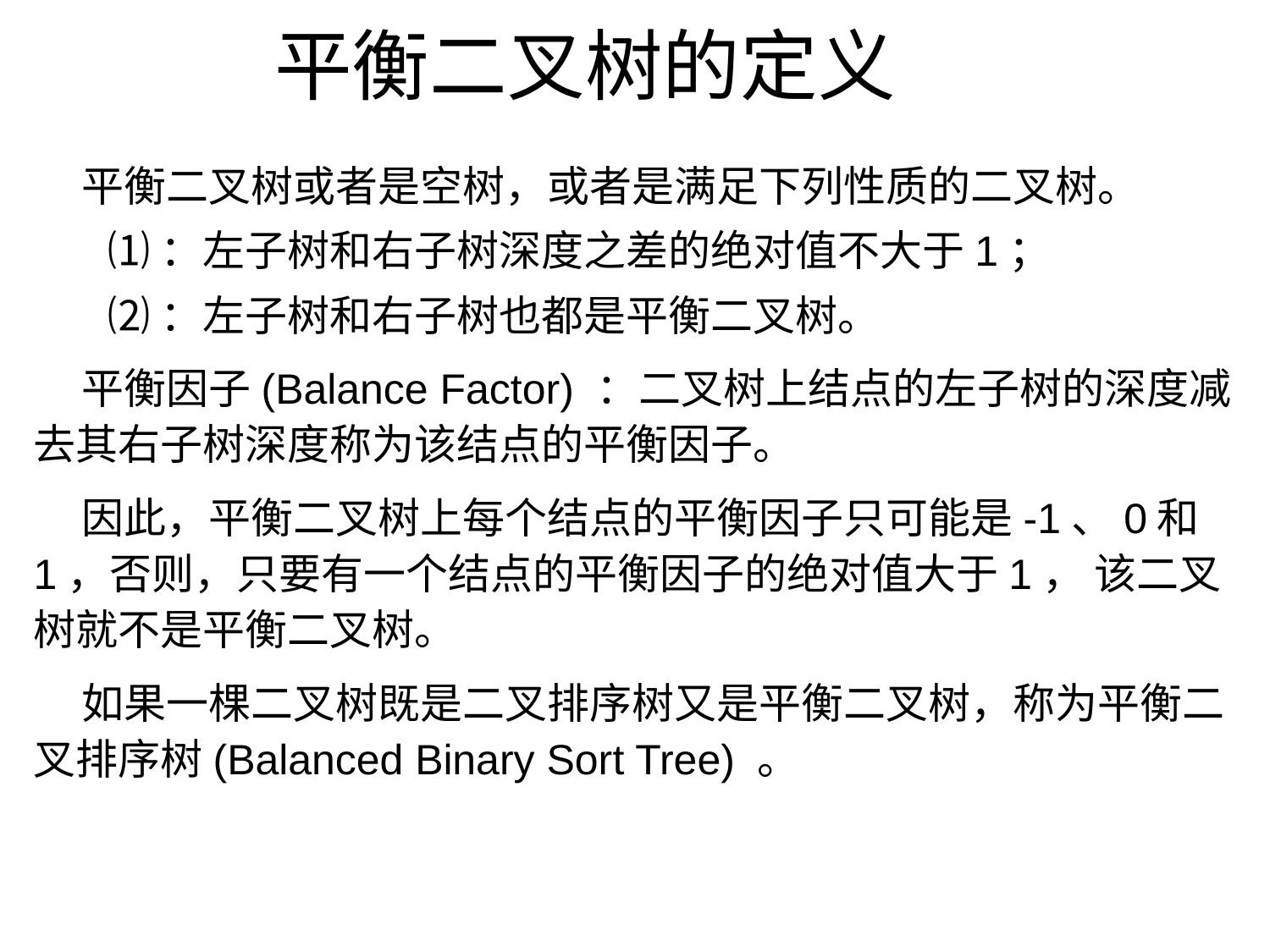

平衡二叉树的定义
    平衡二叉树或者是空树，或者是满足下列性质的二叉树。
⑴：左子树和右子树深度之差的绝对值不大于1；
⑵：左子树和右子树也都是平衡二叉树。
    平衡因子(Balance Factor) ：二叉树上结点的左子树的深度减去其右子树深度称为该结点的平衡因子。
    因此，平衡二叉树上每个结点的平衡因子只可能是-1、0和1，否则，只要有一个结点的平衡因子的绝对值大于1， 该二叉树就不是平衡二叉树。
    如果一棵二叉树既是二叉排序树又是平衡二叉树，称为平衡二叉排序树(Balanced Binary Sort Tree) 。